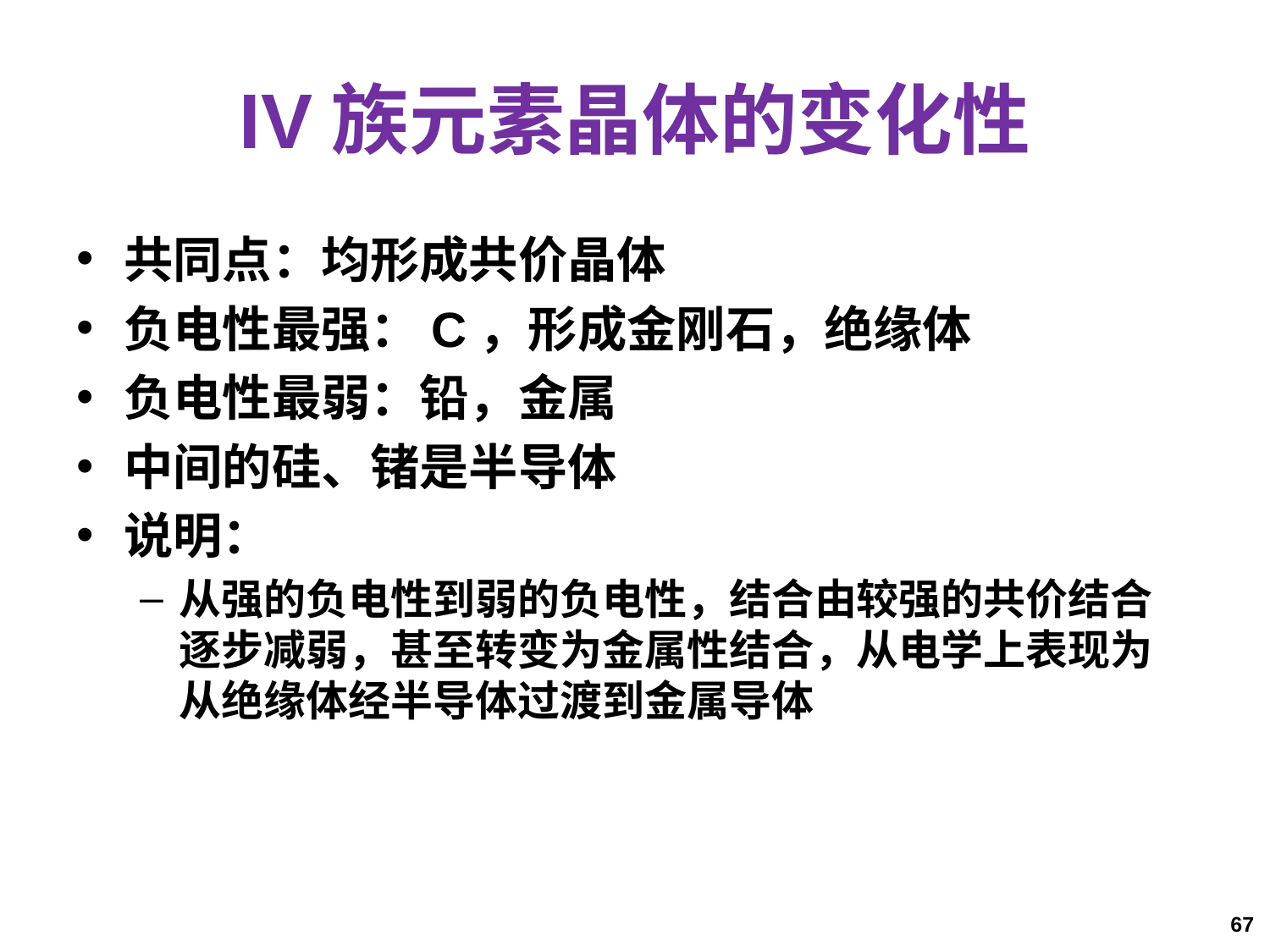

# IV族元素晶体的变化性
共同点：均形成共价晶体
负电性最强：C，形成金刚石，绝缘体
负电性最弱：铅，金属
中间的硅、锗是半导体
说明：
从强的负电性到弱的负电性，结合由较强的共价结合逐步减弱，甚至转变为金属性结合，从电学上表现为从绝缘体经半导体过渡到金属导体
67